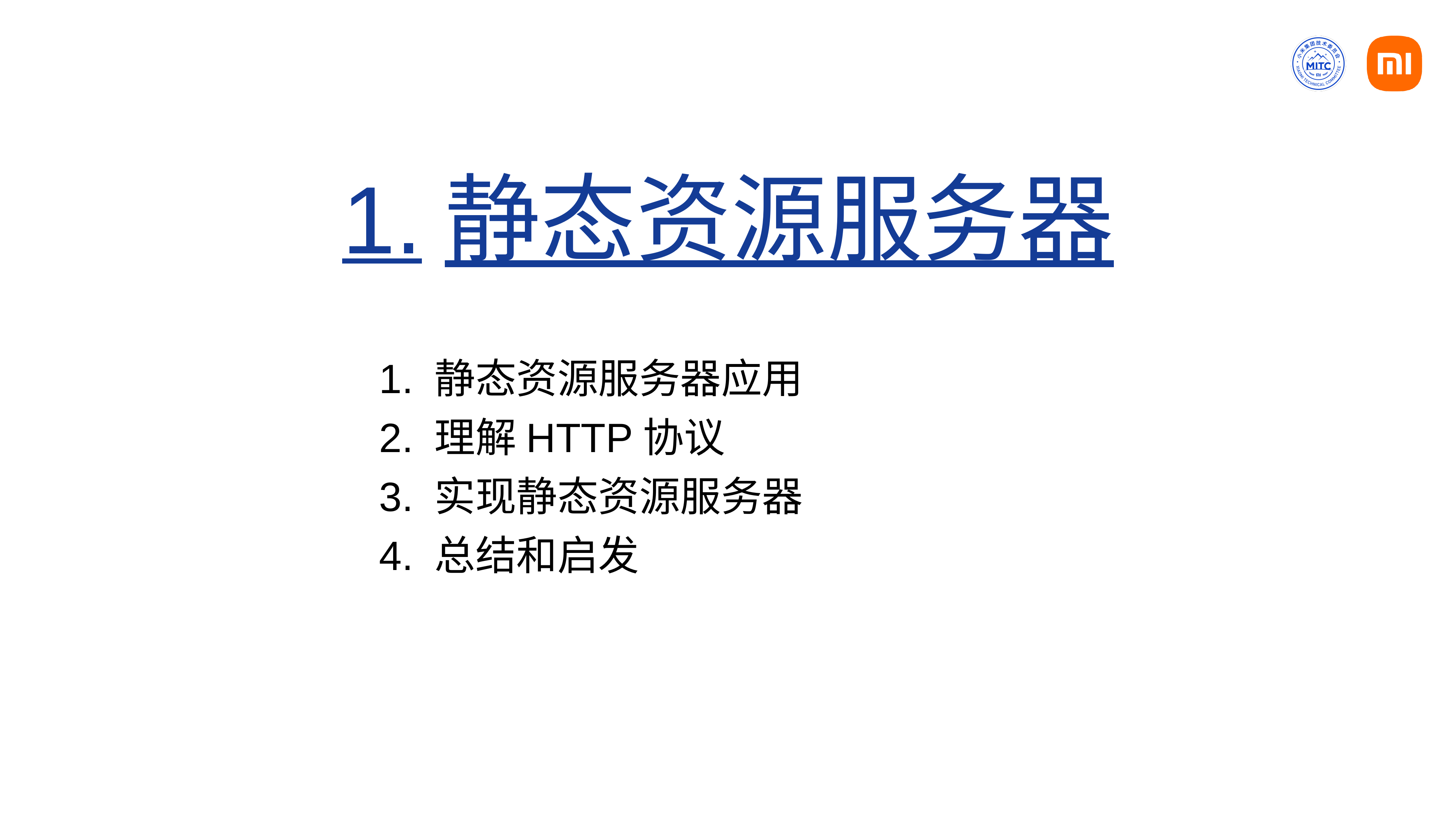

# 1.静态资源服务器
1. 静态资源服务器应用
2. 理解HTTP协议
3. 实现静态资源服务器
4. 总结和启发